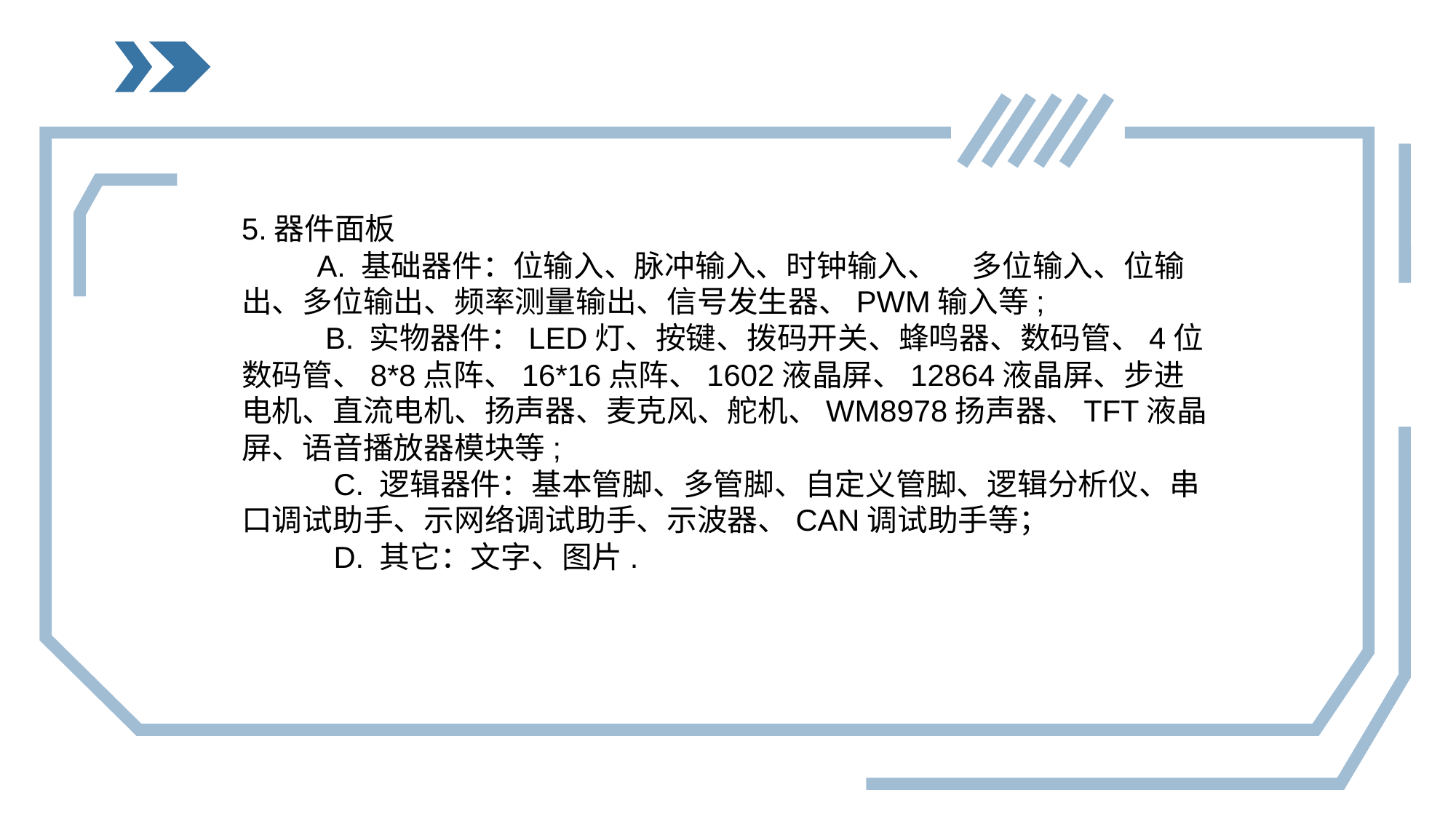

5.器件面板
         A. 基础器件：位输入、脉冲输入、时钟输入、     多位输入、位输出、多位输出、频率测量输出、信号发生器、PWM输入等;
          B. 实物器件：LED灯、按键、拨码开关、蜂鸣器、数码管、4位数码管、8*8点阵、16*16点阵、1602液晶屏、12864液晶屏、步进电机、直流电机、扬声器、麦克风、舵机、WM8978扬声器、TFT液晶屏、语音播放器模块等;
           C. 逻辑器件：基本管脚、多管脚、自定义管脚、逻辑分析仪、串口调试助手、示网络调试助手、示波器、CAN调试助手等；
           D. 其它：文字、图片.